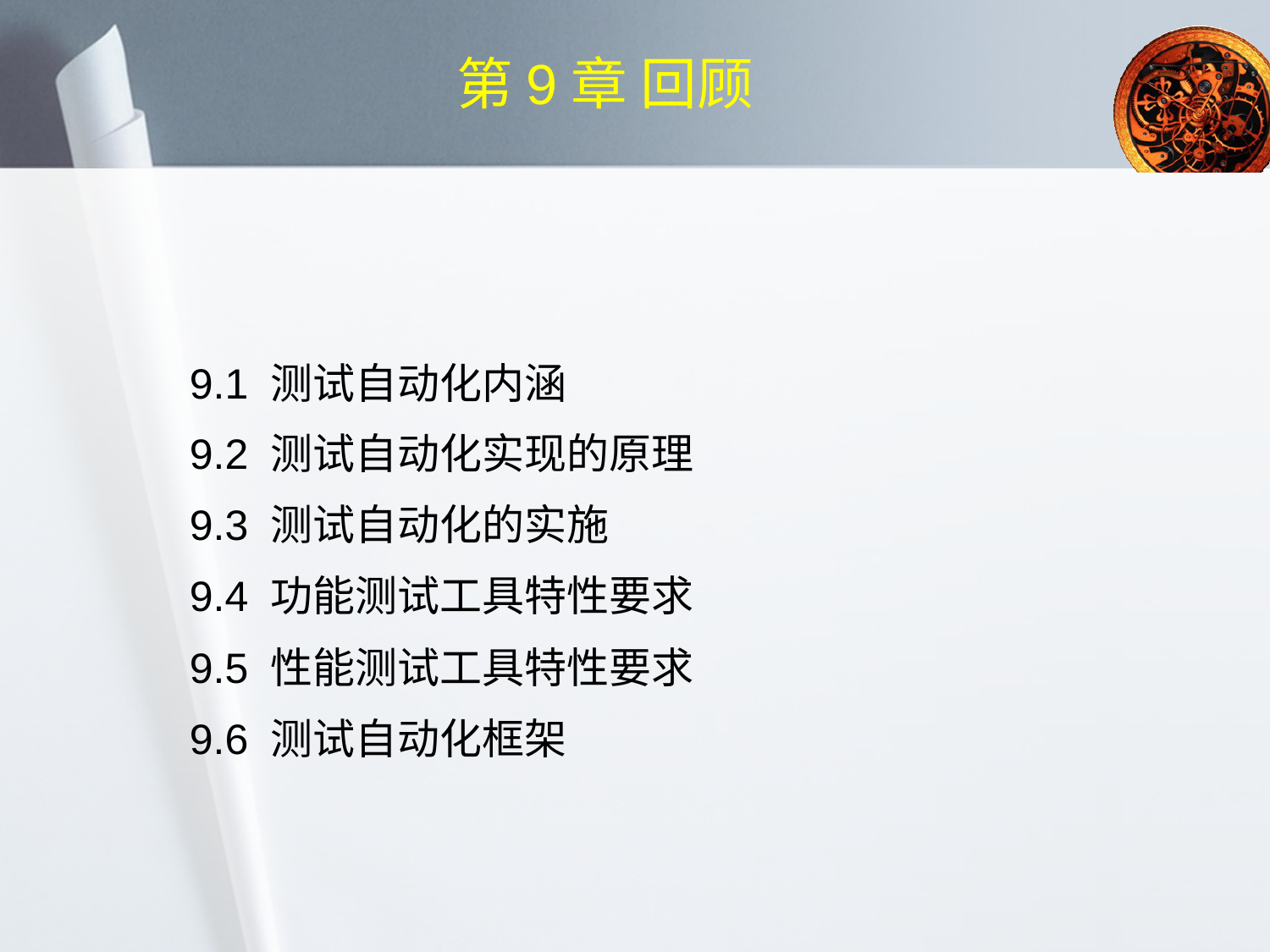

# 第9章 回顾
9.1 测试自动化内涵
9.2 测试自动化实现的原理
9.3 测试自动化的实施
9.4 功能测试工具特性要求
9.5 性能测试工具特性要求
9.6 测试自动化框架